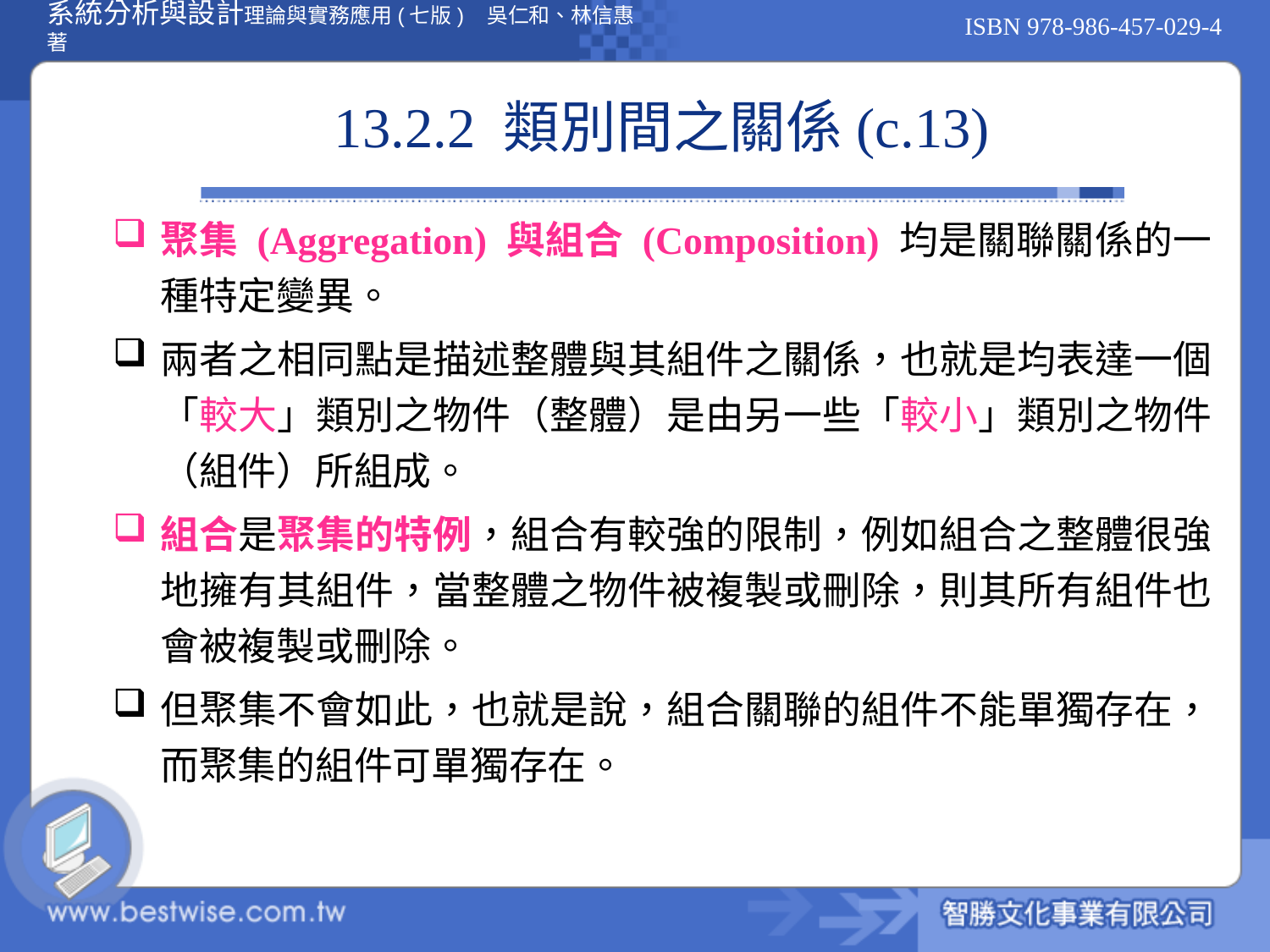

# 13.2.2 類別間之關係(c.13)
聚集 (Aggregation) 與組合 (Composition) 均是關聯關係的一種特定變異。
兩者之相同點是描述整體與其組件之關係，也就是均表達一個「較大」類別之物件（整體）是由另一些「較小」類別之物件（組件）所組成。
組合是聚集的特例，組合有較強的限制，例如組合之整體很強地擁有其組件，當整體之物件被複製或刪除，則其所有組件也會被複製或刪除。
但聚集不會如此，也就是說，組合關聯的組件不能單獨存在，而聚集的組件可單獨存在。